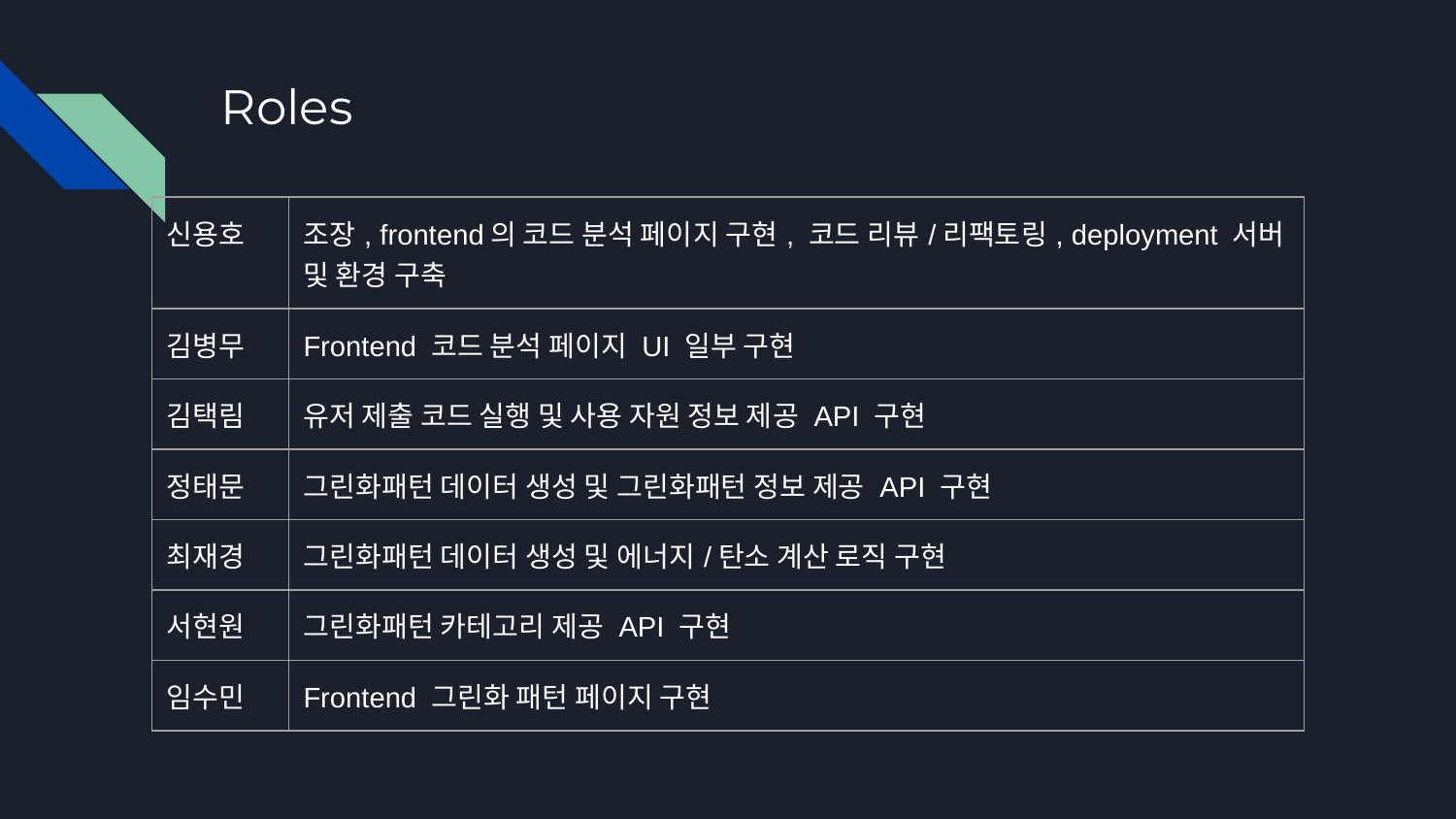

# Roles
| 신용호 | 조장, frontend의 코드 분석 페이지 구현, 코드 리뷰/리팩토링, deployment 서버 및 환경 구축 |
| --- | --- |
| 김병무 | Frontend 코드 분석 페이지 UI 일부 구현 |
| 김택림 | 유저 제출 코드 실행 및 사용 자원 정보 제공 API 구현 |
| 정태문 | 그린화패턴 데이터 생성 및 그린화패턴 정보 제공 API 구현 |
| 최재경 | 그린화패턴 데이터 생성 및 에너지/탄소 계산 로직 구현 |
| 서현원 | 그린화패턴 카테고리 제공 API 구현 |
| 임수민 | Frontend 그린화 패턴 페이지 구현 |